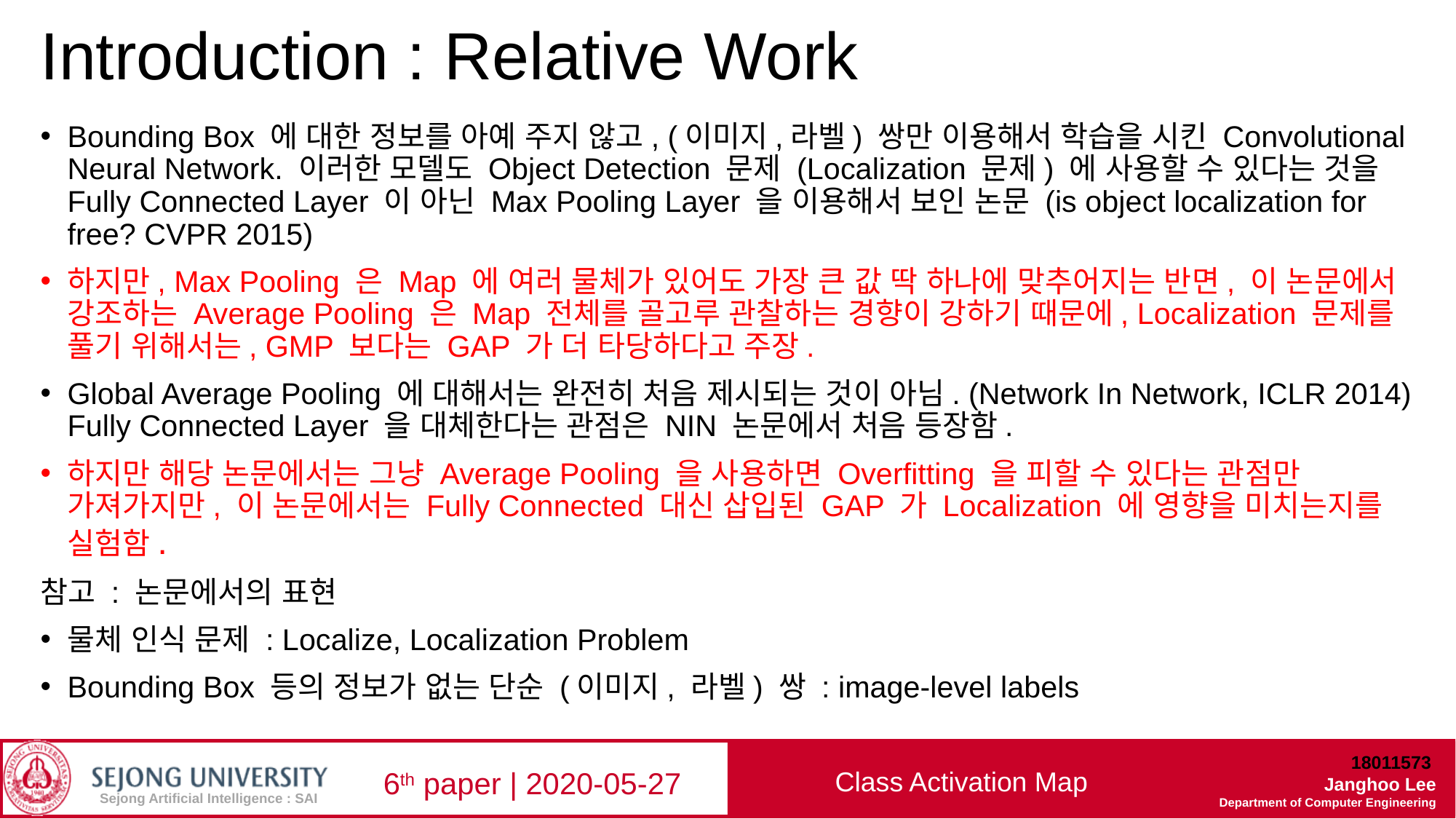

# Introduction : Relative Work
Bounding Box 에 대한 정보를 아예 주지 않고, (이미지,라벨) 쌍만 이용해서 학습을 시킨 Convolutional Neural Network. 이러한 모델도 Object Detection 문제 (Localization 문제) 에 사용할 수 있다는 것을 Fully Connected Layer 이 아닌 Max Pooling Layer 을 이용해서 보인 논문 (is object localization for free? CVPR 2015)
하지만, Max Pooling 은 Map 에 여러 물체가 있어도 가장 큰 값 딱 하나에 맞추어지는 반면, 이 논문에서 강조하는 Average Pooling 은 Map 전체를 골고루 관찰하는 경향이 강하기 때문에, Localization 문제를 풀기 위해서는, GMP 보다는 GAP 가 더 타당하다고 주장.
Global Average Pooling 에 대해서는 완전히 처음 제시되는 것이 아님. (Network In Network, ICLR 2014) Fully Connected Layer 을 대체한다는 관점은 NIN 논문에서 처음 등장함.
하지만 해당 논문에서는 그냥 Average Pooling 을 사용하면 Overfitting 을 피할 수 있다는 관점만 가져가지만, 이 논문에서는 Fully Connected 대신 삽입된 GAP 가 Localization 에 영향을 미치는지를 실험함.
참고 : 논문에서의 표현
물체 인식 문제 : Localize, Localization Problem
Bounding Box 등의 정보가 없는 단순 (이미지, 라벨) 쌍 : image-level labels